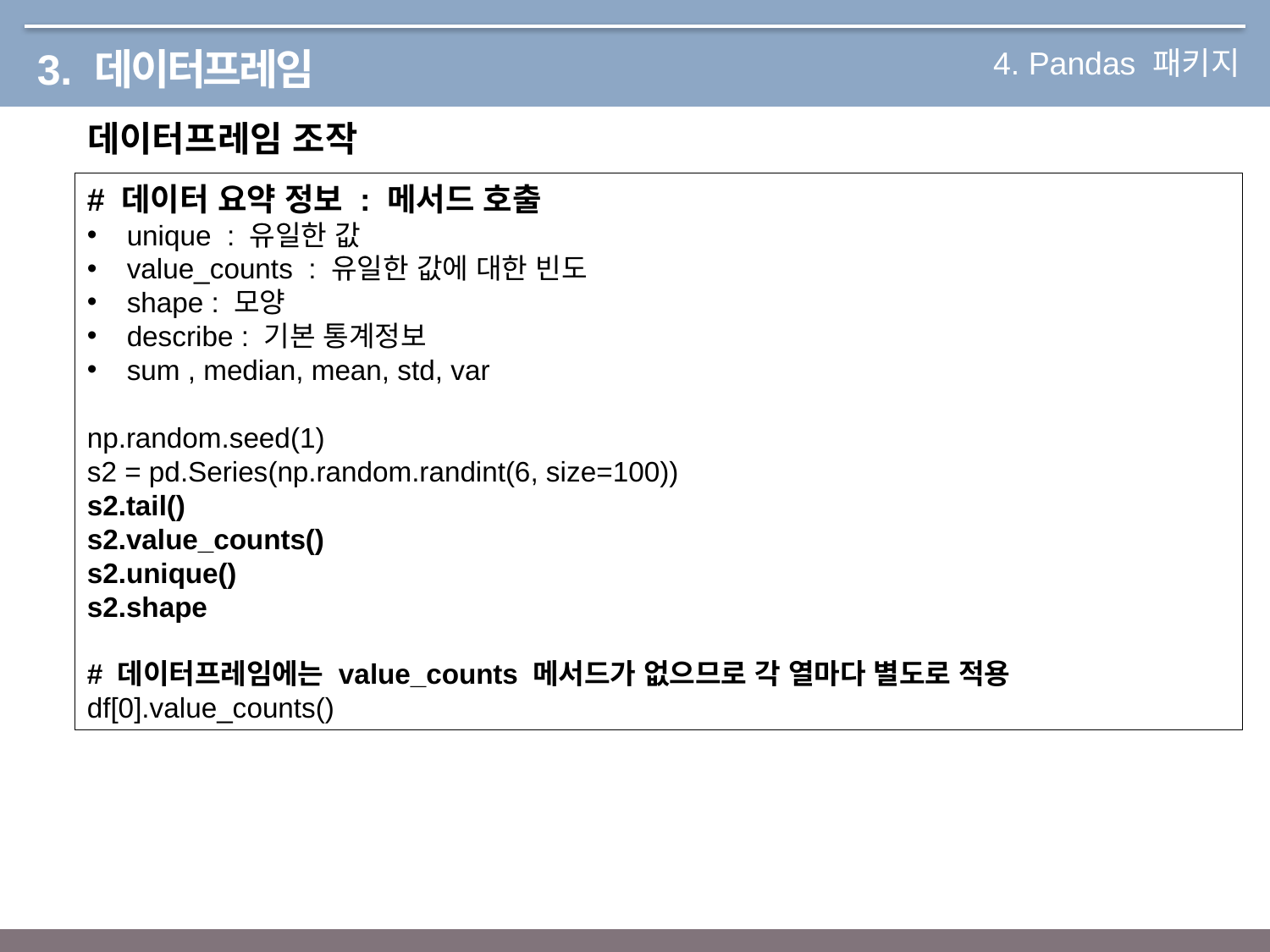

4. Pandas 패키지
3. 데이터프레임
데이터프레임 조작
# 데이터 요약 정보 : 메서드 호출
unique  : 유일한 값
value_counts  : 유일한 값에 대한 빈도
shape : 모양
describe : 기본 통계정보
sum , median, mean, std, var
np.random.seed(1)
s2 = pd.Series(np.random.randint(6, size=100))
s2.tail()
s2.value_counts()
s2.unique()
s2.shape

# 데이터프레임에는 value_counts 메서드가 없으므로 각 열마다 별도로 적용
df[0].value_counts()